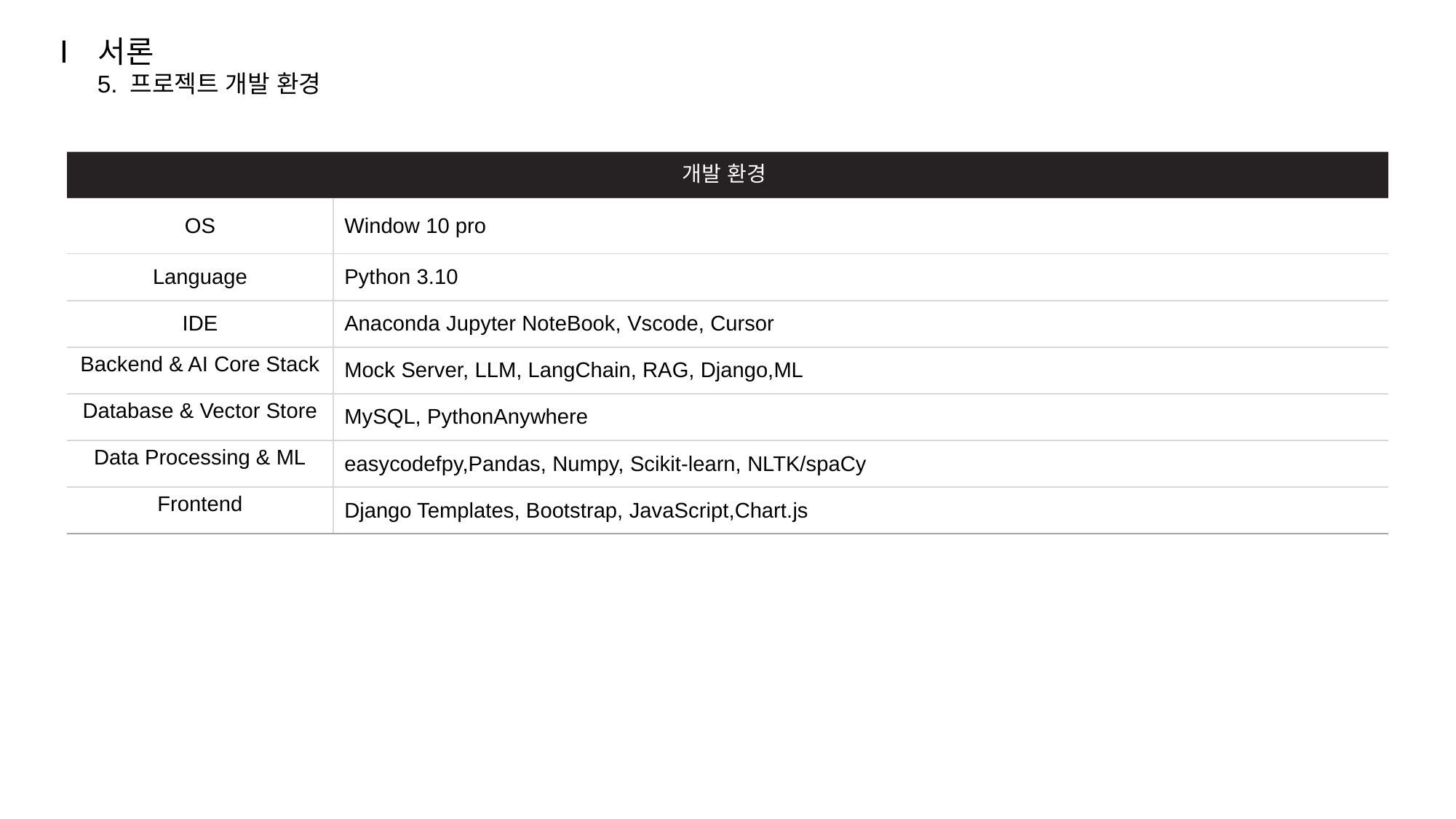

Ⅰ
서론
5. 프로젝트 개발 환경
| 개발 환경 |  |
| --- | --- |
| OS | Window 10 pro |
| Language | Python 3.10 |
| IDE | Anaconda Jupyter NoteBook, Vscode, Cursor |
| Backend & AI Core Stack | Mock Server, LLM, LangChain, RAG, Django,ML |
| Database & Vector Store | MySQL, PythonAnywhere |
| Data Processing & ML | easycodefpy,Pandas, Numpy, Scikit-learn, NLTK/spaCy |
| Frontend | Django Templates, Bootstrap, JavaScript,Chart.js |